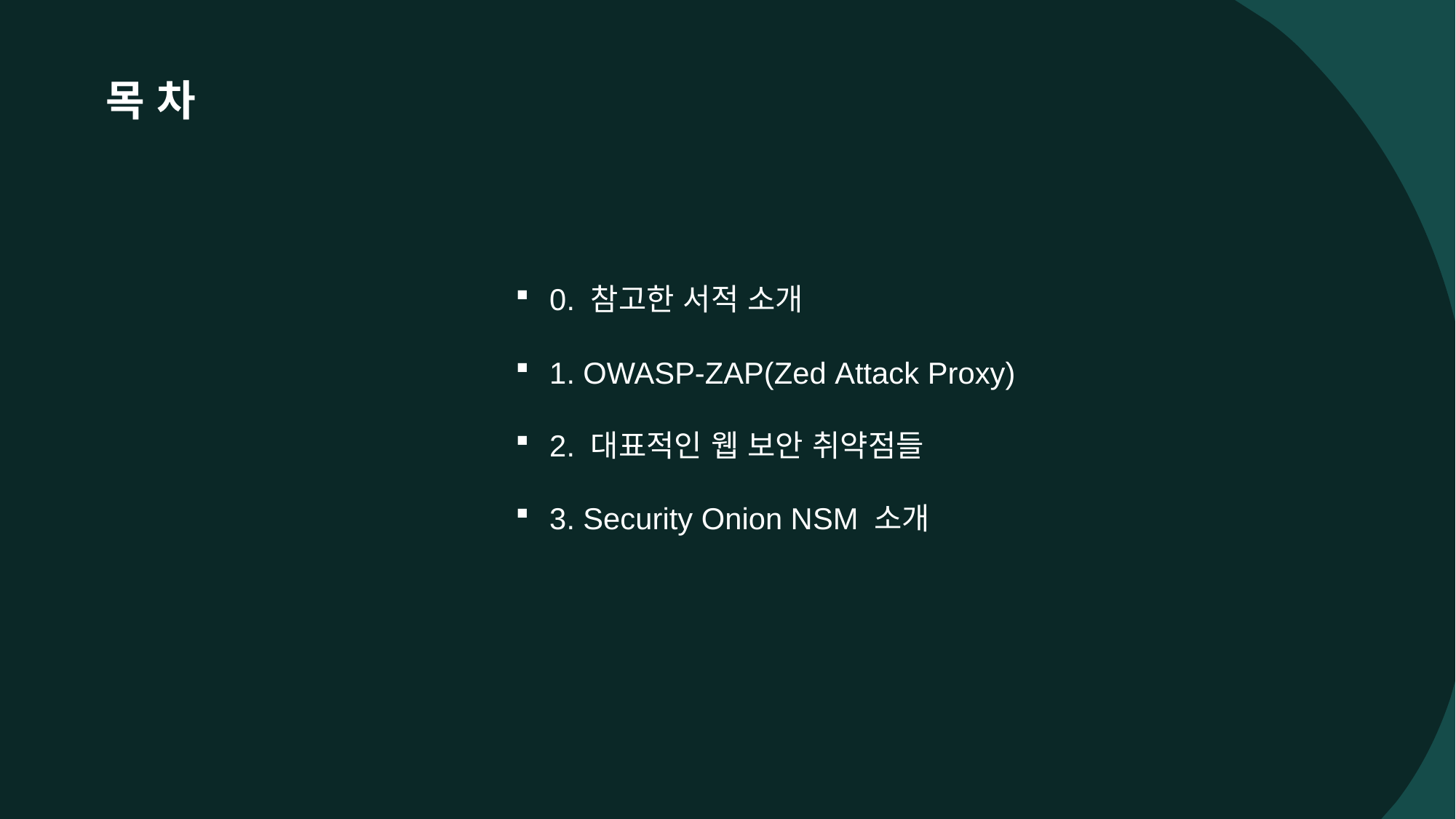

목 차
0. 참고한 서적 소개

1. OWASP-ZAP(Zed Attack Proxy)​

2. 대표적인 웹 보안 취약점들

3. Security Onion NSM 소개
2